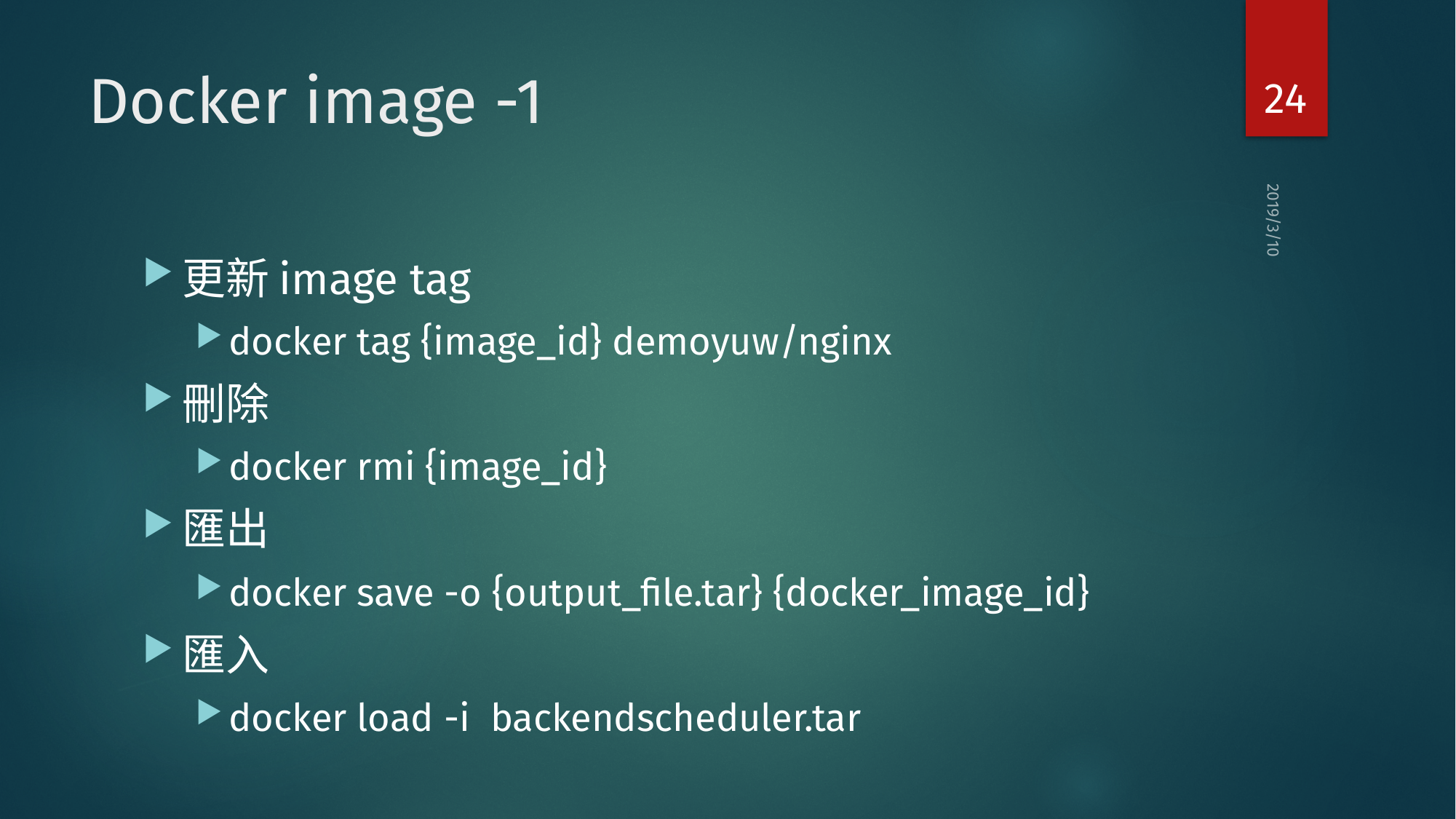

24
# Docker image -1
2019/3/10
更新image tag
docker tag {image_id} demoyuw/nginx
刪除
docker rmi {image_id}
匯出
docker save -o {output_file.tar} {docker_image_id}
匯入
docker load -i  backendscheduler.tar